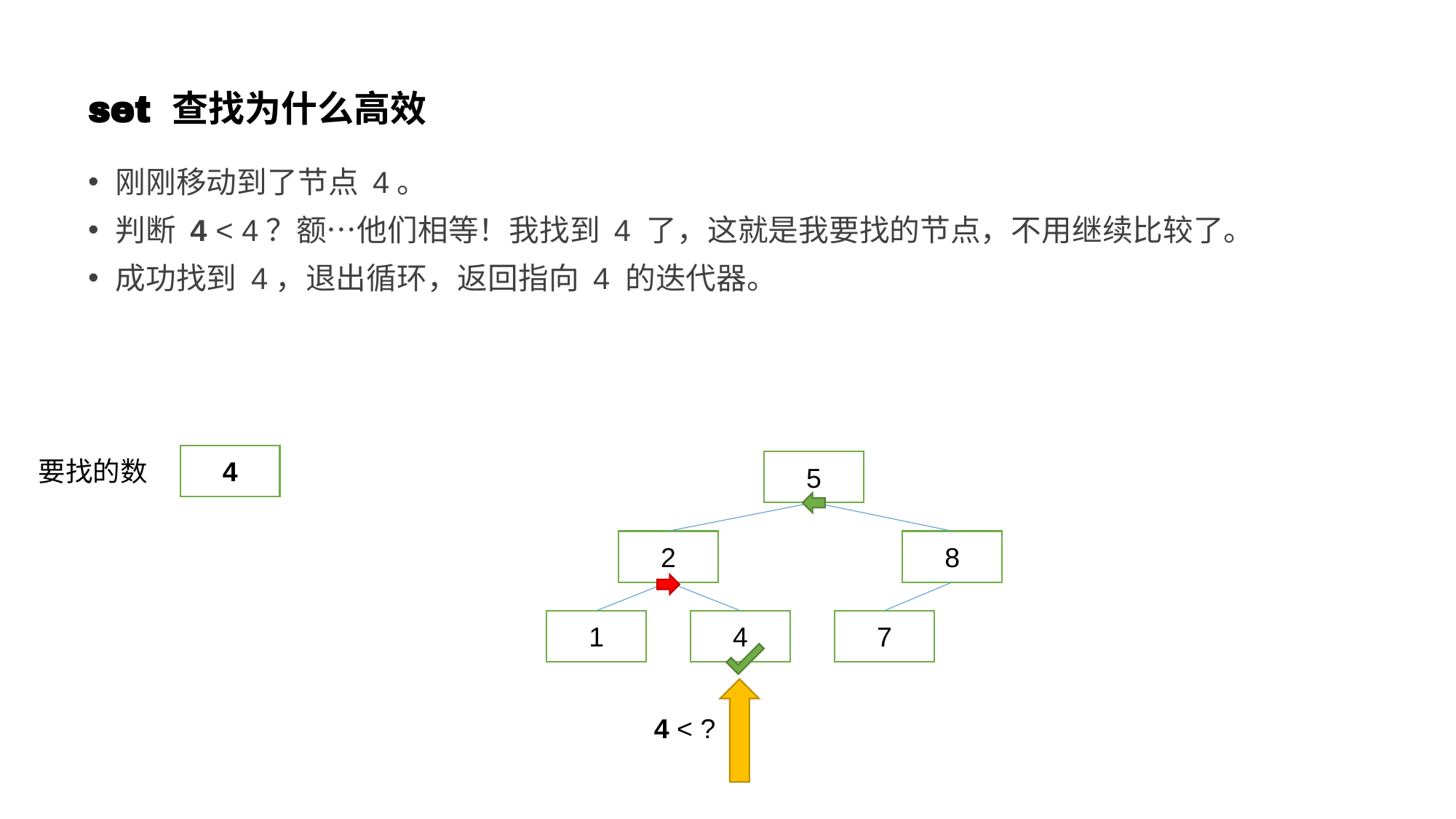

# set 查找为什么高效
刚刚移动到了节点 4。
判断 4 < 4？额…他们相等！我找到 4 了，这就是我要找的节点，不用继续比较了。
成功找到 4，退出循环，返回指向 4 的迭代器。

4
要找的数
5

2
8

1
4
7

4 < ?